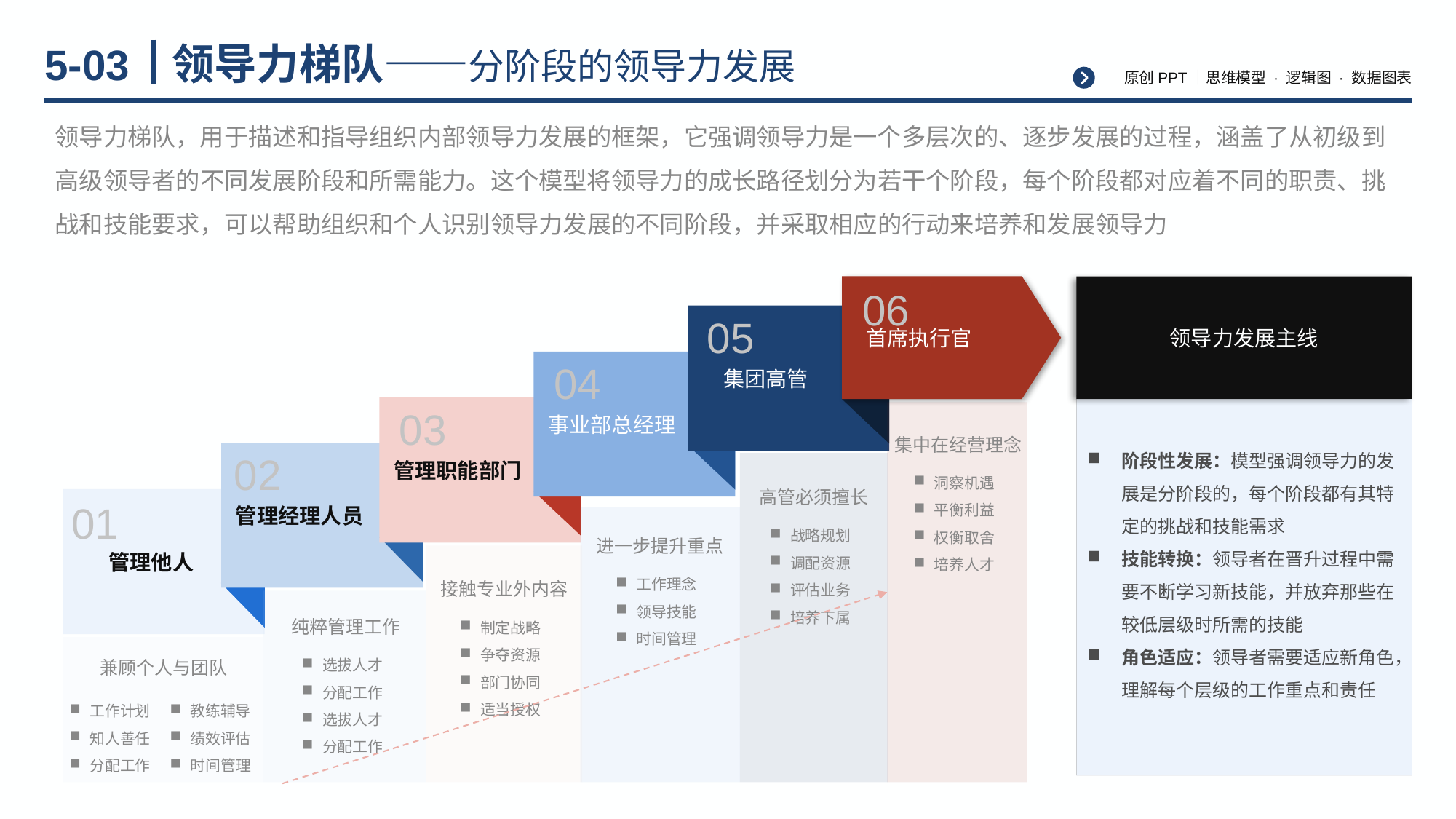

# 领导力梯队——分阶段的领导力发展
5-03
领导力梯队，用于描述和指导组织内部领导力发展的框架，它强调领导力是一个多层次的、逐步发展的过程，涵盖了从初级到高级领导者的不同发展阶段和所需能力。这个模型将领导力的成长路径划分为若干个阶段，每个阶段都对应着不同的职责、挑战和技能要求，可以帮助组织和个人识别领导力发展的不同阶段，并采取相应的行动来培养和发展领导力
首席执行官
06
05
集团高管

事业部总经理

04
管理职能部门

03
管理经理人员

02
   管理他人

01

集中在经营理念
洞察机遇
平衡利益
权衡取舍
培养人才

高管必须擅长
战略规划
调配资源
评估业务
培养下属

进一步提升重点
工作理念
领导技能
时间管理

接触专业外内容
制定战略
争夺资源
部门协同
适当授权

纯粹管理工作
选拔人才
分配工作
选拔人才
分配工作

兼顾个人与团队
工作计划
知人善任
分配工作
教练辅导
绩效评估
时间管理
领导力发展主线

阶段性发展：模型强调领导力的发展是分阶段的，每个阶段都有其特定的挑战和技能需求
技能转换：领导者在晋升过程中需要不断学习新技能，并放弃那些在较低层级时所需的技能
角色适应：领导者需要适应新角色，理解每个层级的工作重点和责任